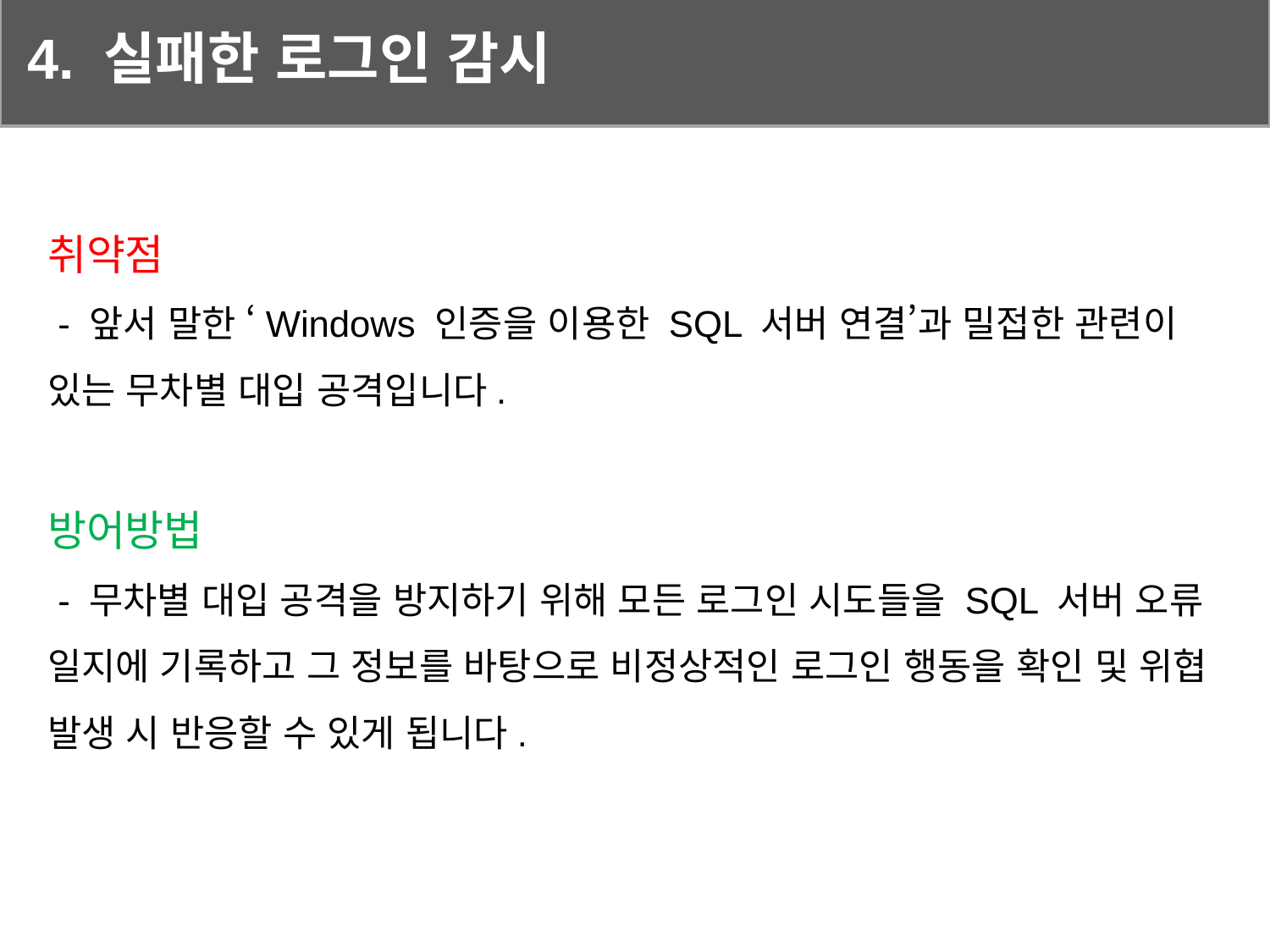

4. 실패한 로그인 감시
취약점
 - 앞서 말한 ‘Windows 인증을 이용한 SQL 서버 연결’과 밀접한 관련이 있는 무차별 대입 공격입니다.

방어방법
 - 무차별 대입 공격을 방지하기 위해 모든 로그인 시도들을 SQL 서버 오류 일지에 기록하고 그 정보를 바탕으로 비정상적인 로그인 행동을 확인 및 위협 발생 시 반응할 수 있게 됩니다.